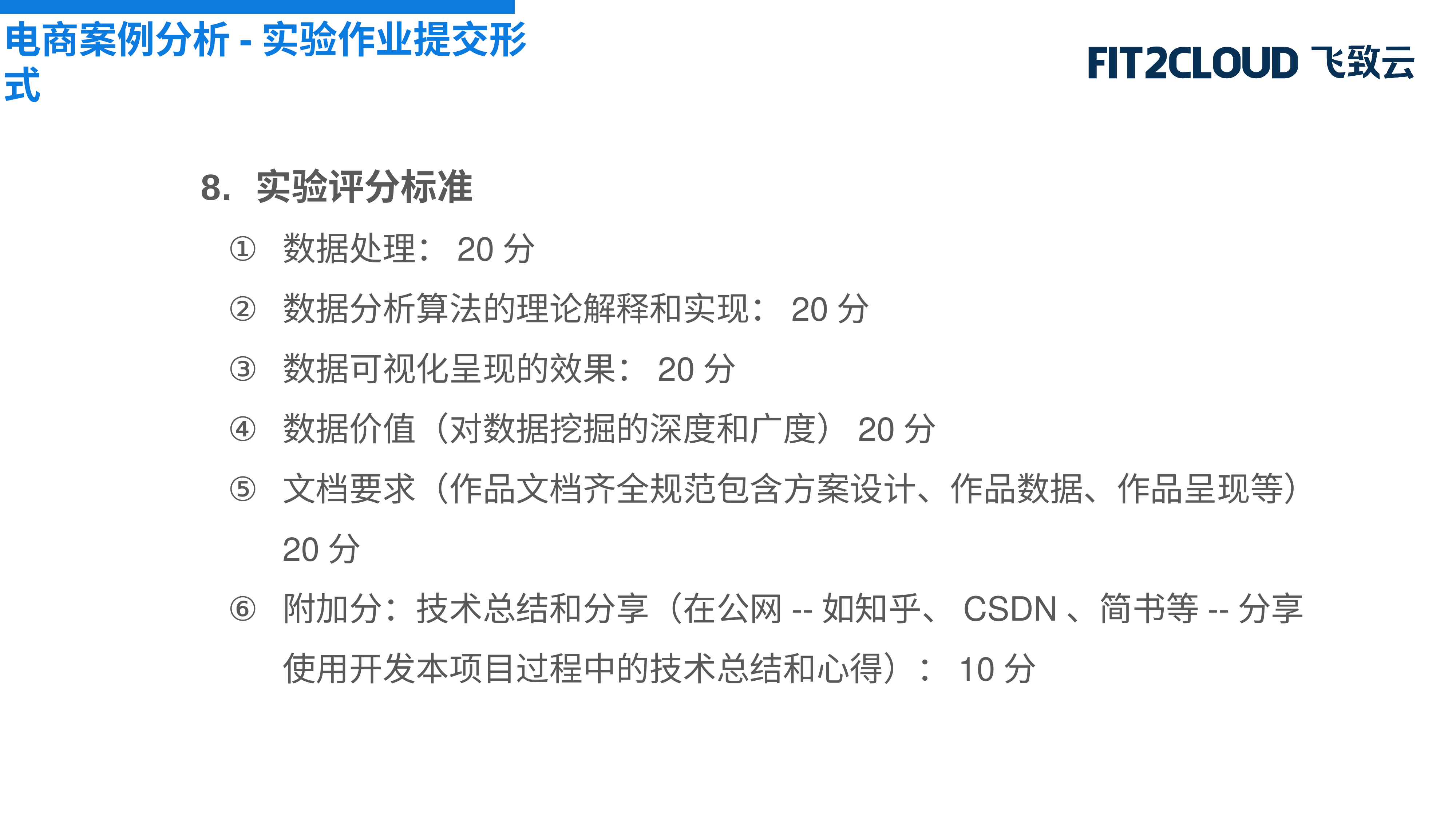

电商案例分析-实验作业提交形式
实验评分标准
数据处理：20分
数据分析算法的理论解释和实现：20分
数据可视化呈现的效果：20分
数据价值（对数据挖掘的深度和广度）20分
文档要求（作品文档齐全规范包含方案设计、作品数据、作品呈现等）20分
附加分：技术总结和分享（在公网--如知乎、CSDN、简书等--分享使用开发本项目过程中的技术总结和心得）：10分